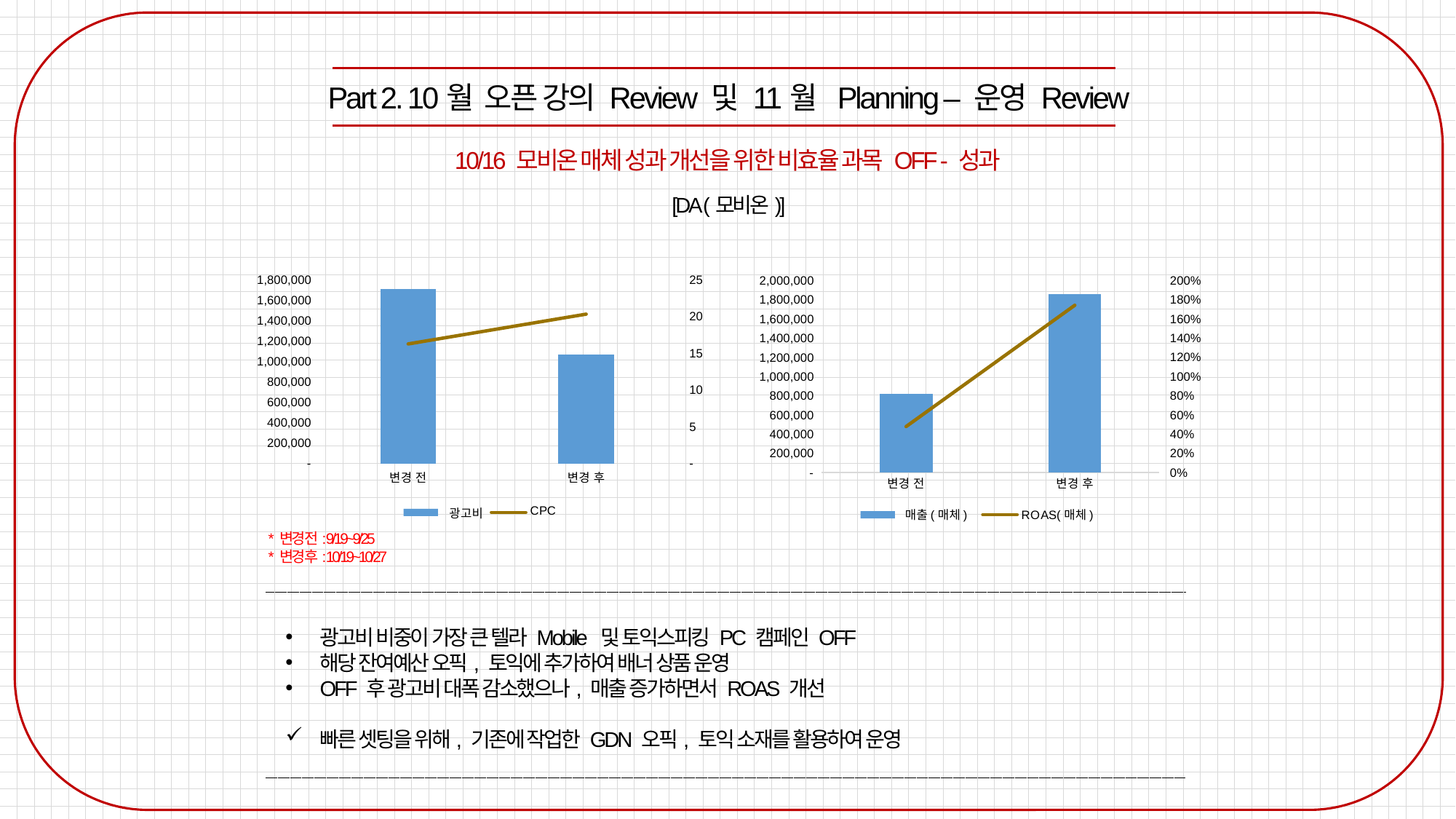

Part 2. 10월  오픈 강의 Review 및 11월  Planning – 운영 Review
10/16 모비온 매체 성과 개선을 위한 비효율 과목 OFF - 성과
[DA (모비온)]

### Chart

| Category |  광고비 | CPC |
|---|---|---|
| 변경 전 | 1707332.9900000002 | 16.24917190117253 |
| 변경 후 | 1067579.9749999999 | 20.296197243346004 |

### Chart

| Category |  매출(매체)   | ROAS(매체)  |
|---|---|---|
| 변경 전 | 816000.0 | 0.4779384014596941 |
| 변경 후 | 1859000.0 | 1.7413215342485233 |
* 변경 전: 9/19~9/25
* 변경 후: 10/19~10/27

광고비 비중이 가장 큰 텔라 Mobile  및 토익스피킹 PC 캠페인 OFF
해당 잔여예산 오픽, 토익에 추가하여 배너 상품 운영
OFF 후 광고비 대폭 감소했으나, 매출 증가하면서 ROAS 개선

빠른 셋팅을 위해, 기존에 작업한 GDN 오픽, 토익 소재를 활용하여 운영